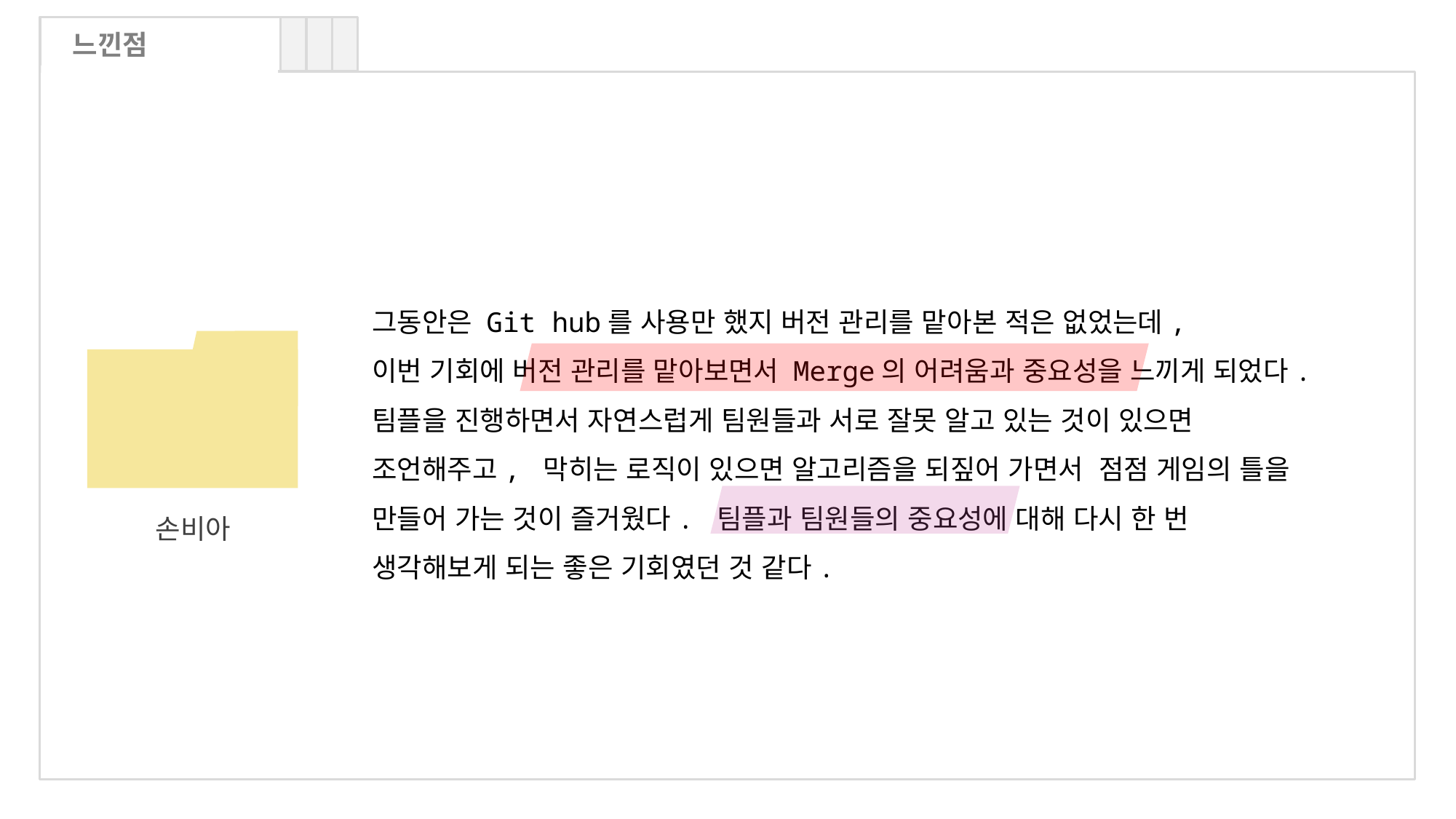

느낀점

그동안은 Git hub를 사용만 했지 버전 관리를 맡아본 적은 없었는데,
이번 기회에 버전 관리를 맡아보면서 Merge의 어려움과 중요성을 느끼게 되었다.
팀플을 진행하면서 자연스럽게 팀원들과 서로 잘못 알고 있는 것이 있으면
조언해주고, 막히는 로직이 있으면 알고리즘을 되짚어 가면서  점점 게임의 틀을
만들어 가는 것이 즐거웠다. 팀플과 팀원들의 중요성에 대해 다시 한 번
생각해보게 되는 좋은 기회였던 것 같다.

손비아